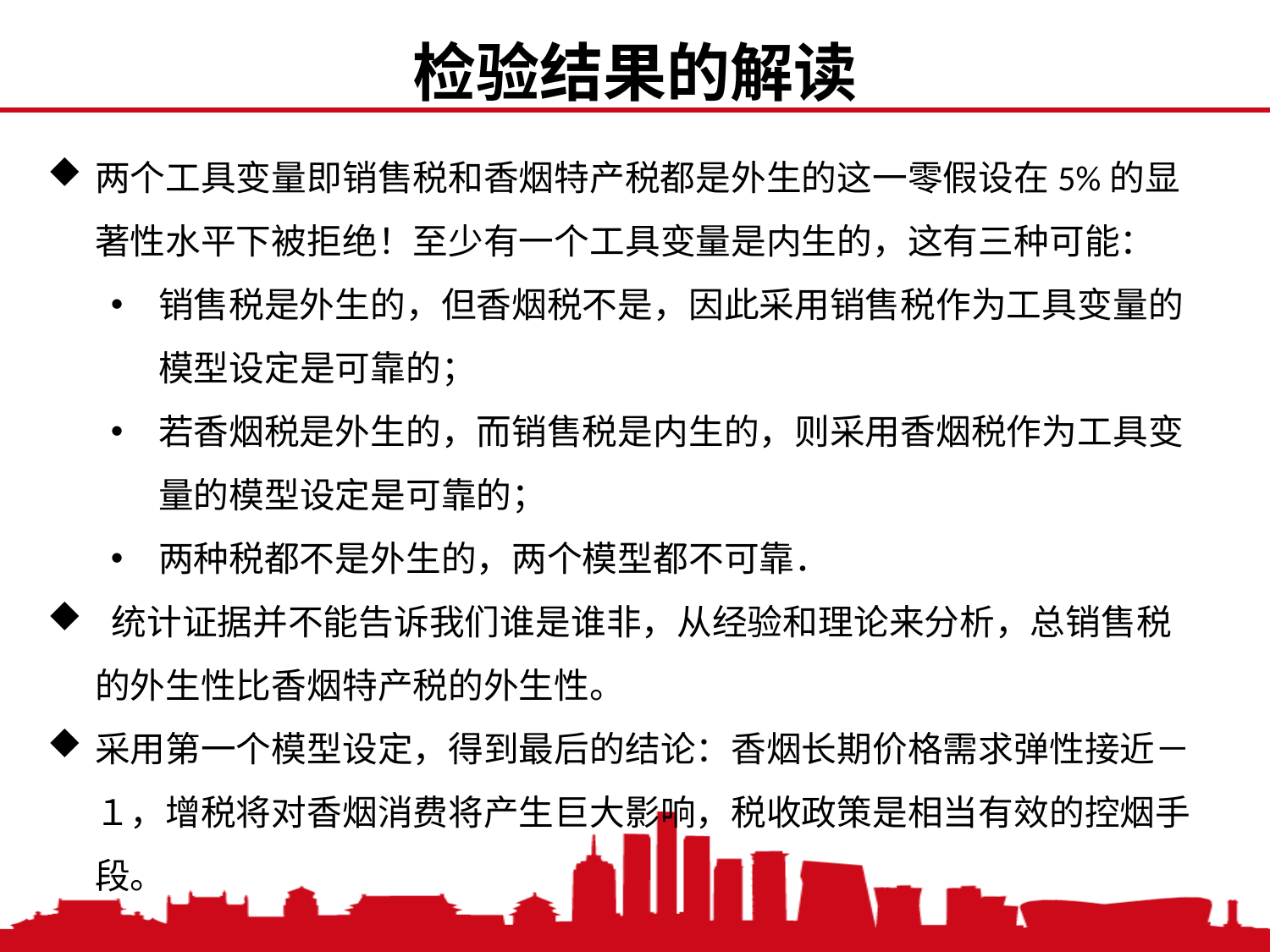

检验结果的解读
两个工具变量即销售税和香烟特产税都是外生的这一零假设在5%的显著性水平下被拒绝！至少有一个工具变量是内生的，这有三种可能：
销售税是外生的，但香烟税不是，因此采用销售税作为工具变量的模型设定是可靠的；
若香烟税是外生的，而销售税是内生的，则采用香烟税作为工具变量的模型设定是可靠的；
两种税都不是外生的，两个模型都不可靠．
 统计证据并不能告诉我们谁是谁非，从经验和理论来分析，总销售税的外生性比香烟特产税的外生性。
采用第一个模型设定，得到最后的结论：香烟长期价格需求弹性接近－１，增税将对香烟消费将产生巨大影响，税收政策是相当有效的控烟手段。